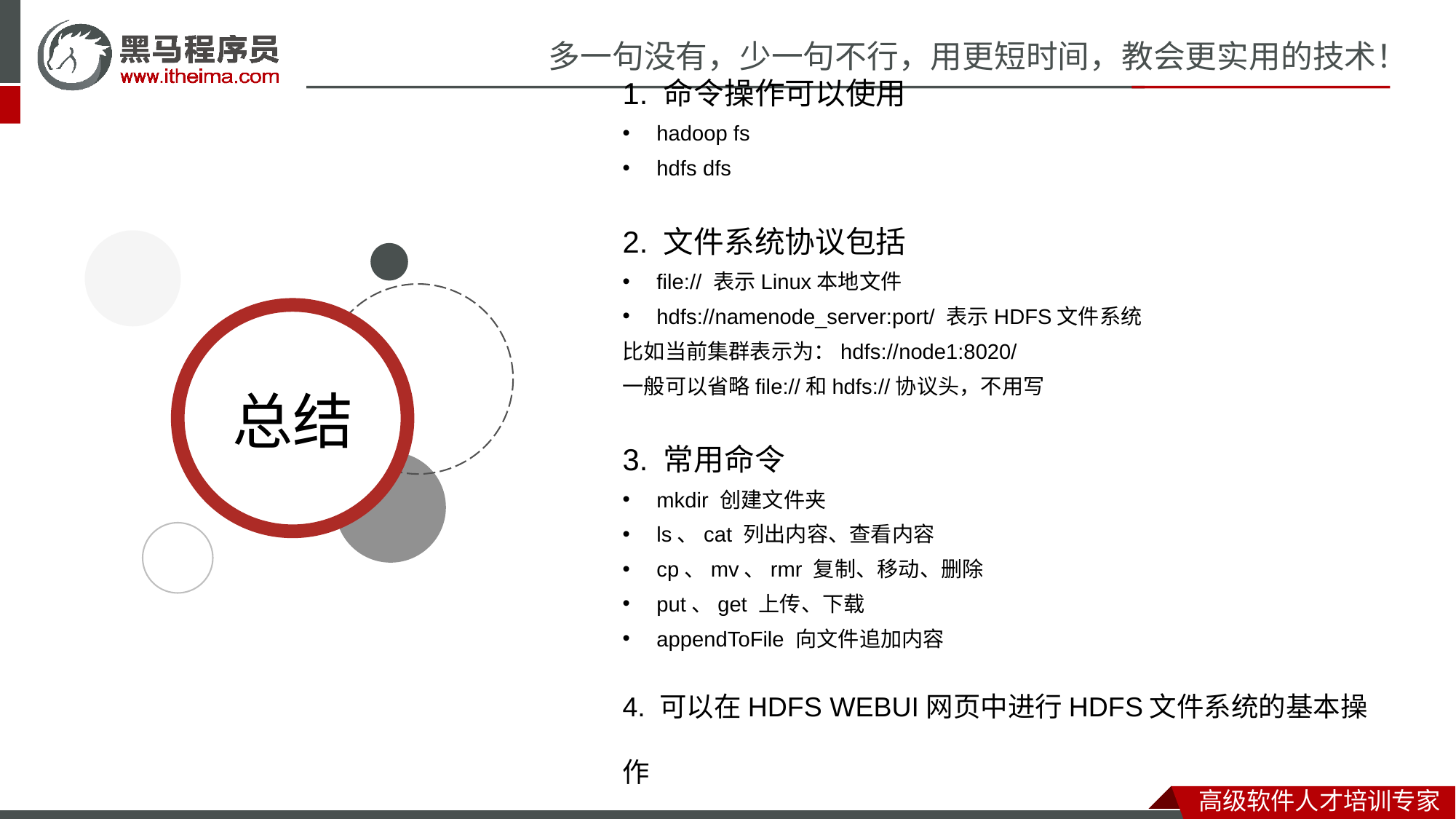

1. 命令操作可以使用
hadoop fs
hdfs dfs
2. 文件系统协议包括
file:// 表示Linux本地文件
hdfs://namenode_server:port/ 表示HDFS文件系统
比如当前集群表示为：hdfs://node1:8020/
一般可以省略file://和hdfs://协议头，不用写
3. 常用命令
mkdir 创建文件夹
ls、cat 列出内容、查看内容
cp、mv、rmr 复制、移动、删除
put、get 上传、下载
appendToFile 向文件追加内容
4. 可以在HDFS WEBUI网页中进行HDFS文件系统的基本操作